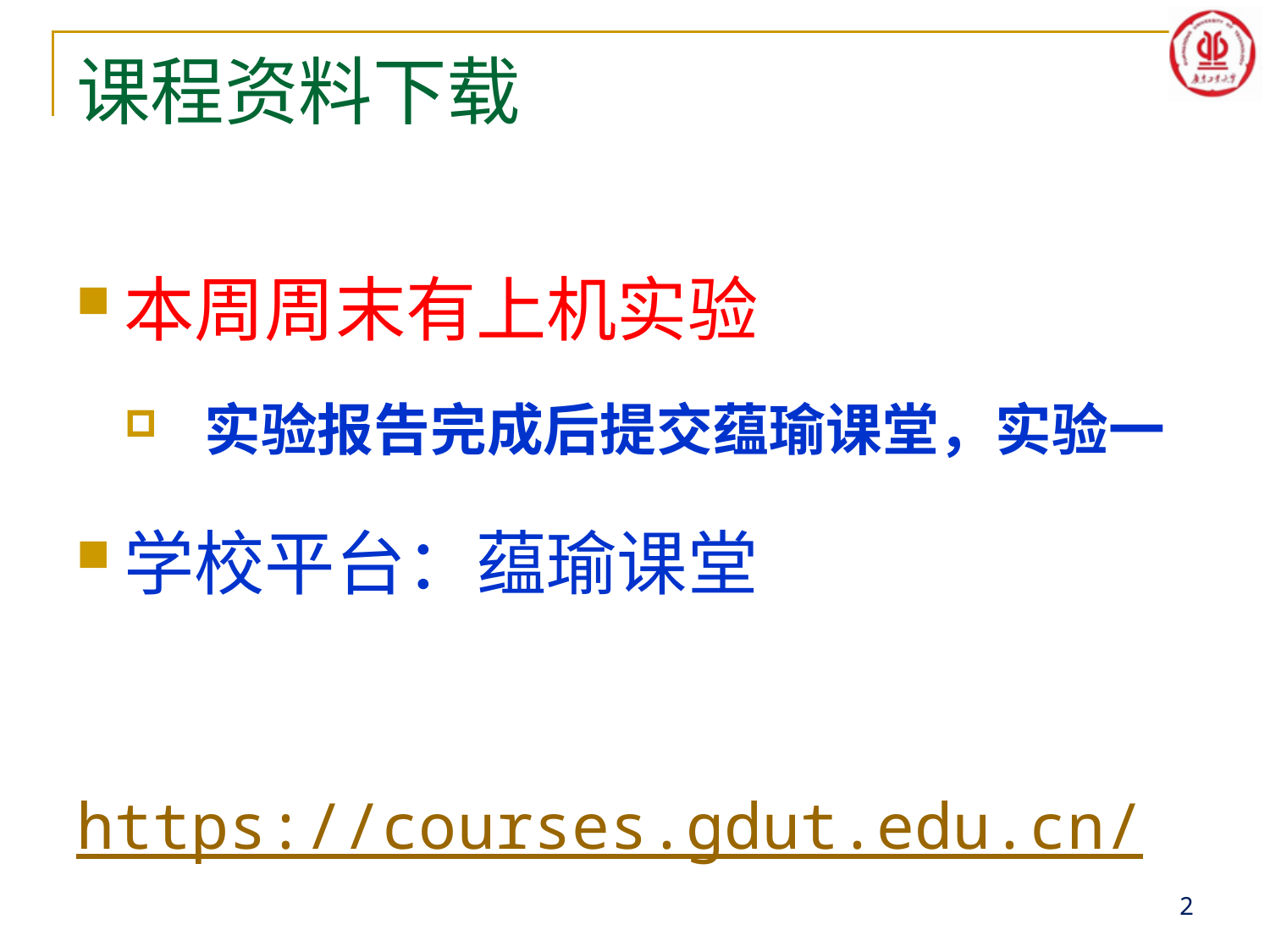

# 课程资料下载
本周周末有上机实验
实验报告完成后提交蕴瑜课堂，实验一
学校平台：蕴瑜课堂
  https://courses.gdut.edu.cn/
2